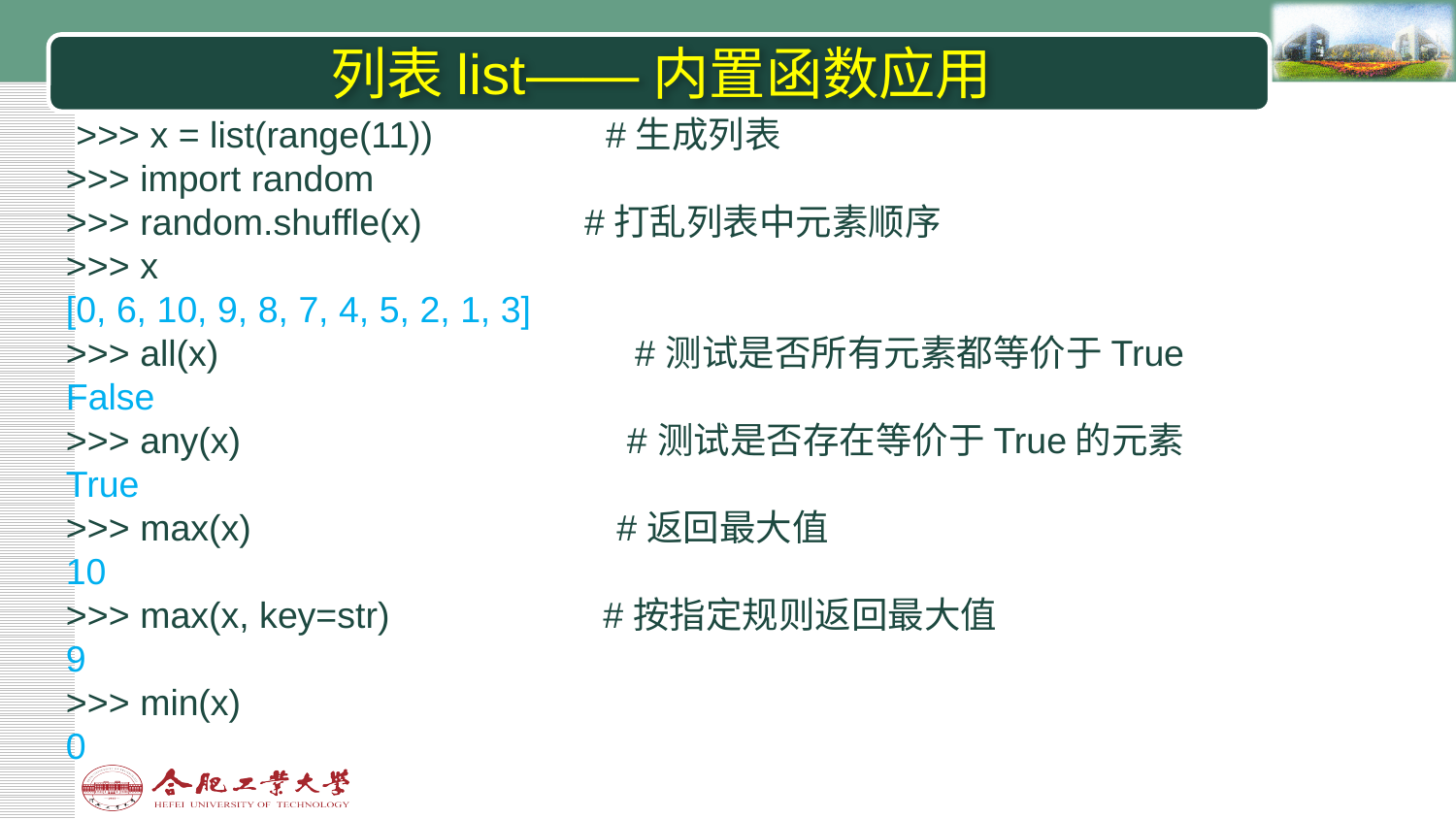

# 列表list——内置函数应用
 >>> x = list(range(11))                 #生成列表
>>> import random
>>> random.shuffle(x)                #打乱列表中元素顺序
>>> x
[0, 6, 10, 9, 8, 7, 4, 5, 2, 1, 3]
>>> all(x)                                         #测试是否所有元素都等价于True
False
>>> any(x)                                      #测试是否存在等价于True的元素
True
>>> max(x)                                    #返回最大值
10
>>> max(x, key=str)                     #按指定规则返回最大值
9
>>> min(x)
0